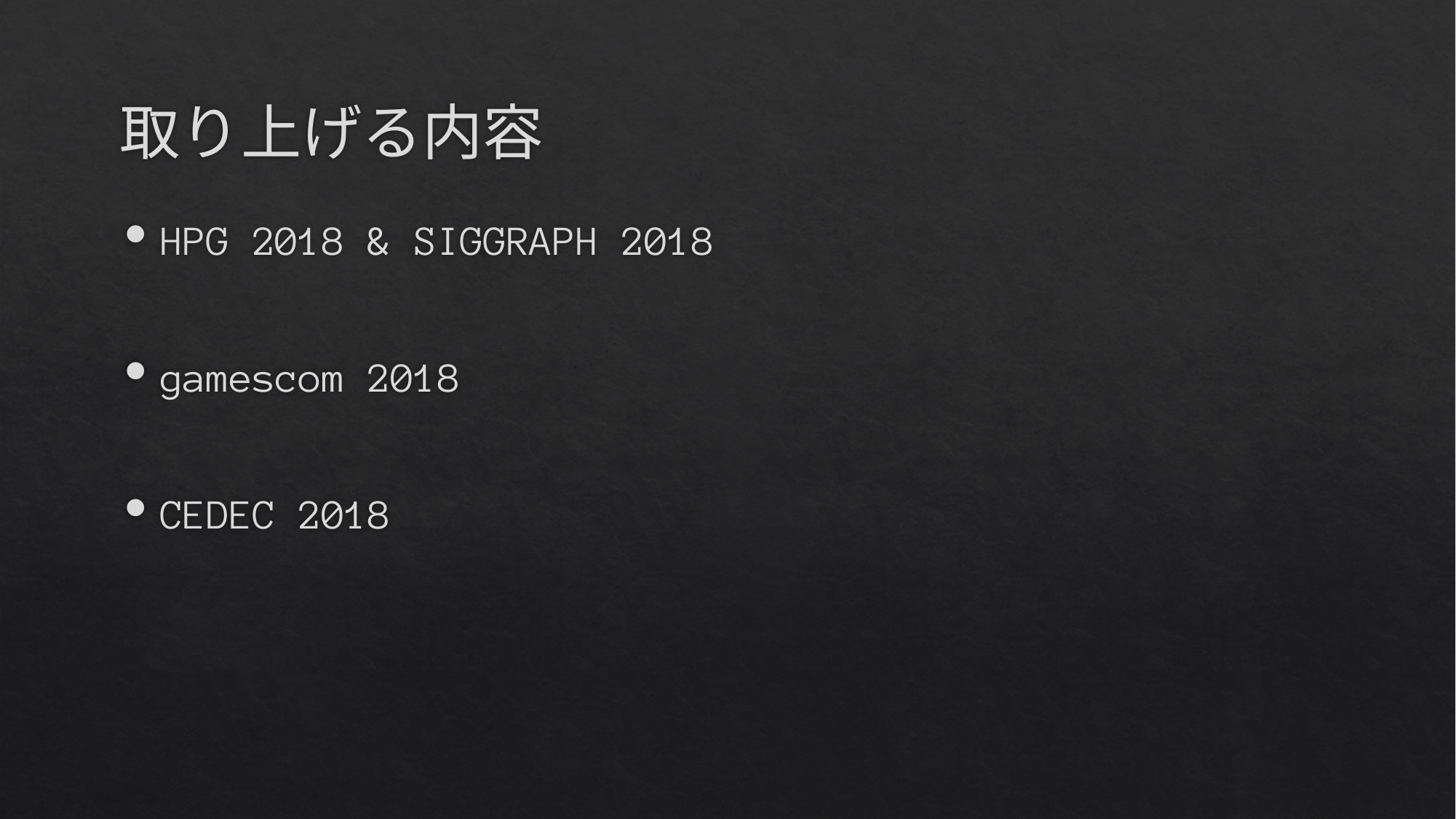

# 取り上げる内容
HPG 2018 & SIGGRAPH 2018

gamescom 2018

CEDEC 2018